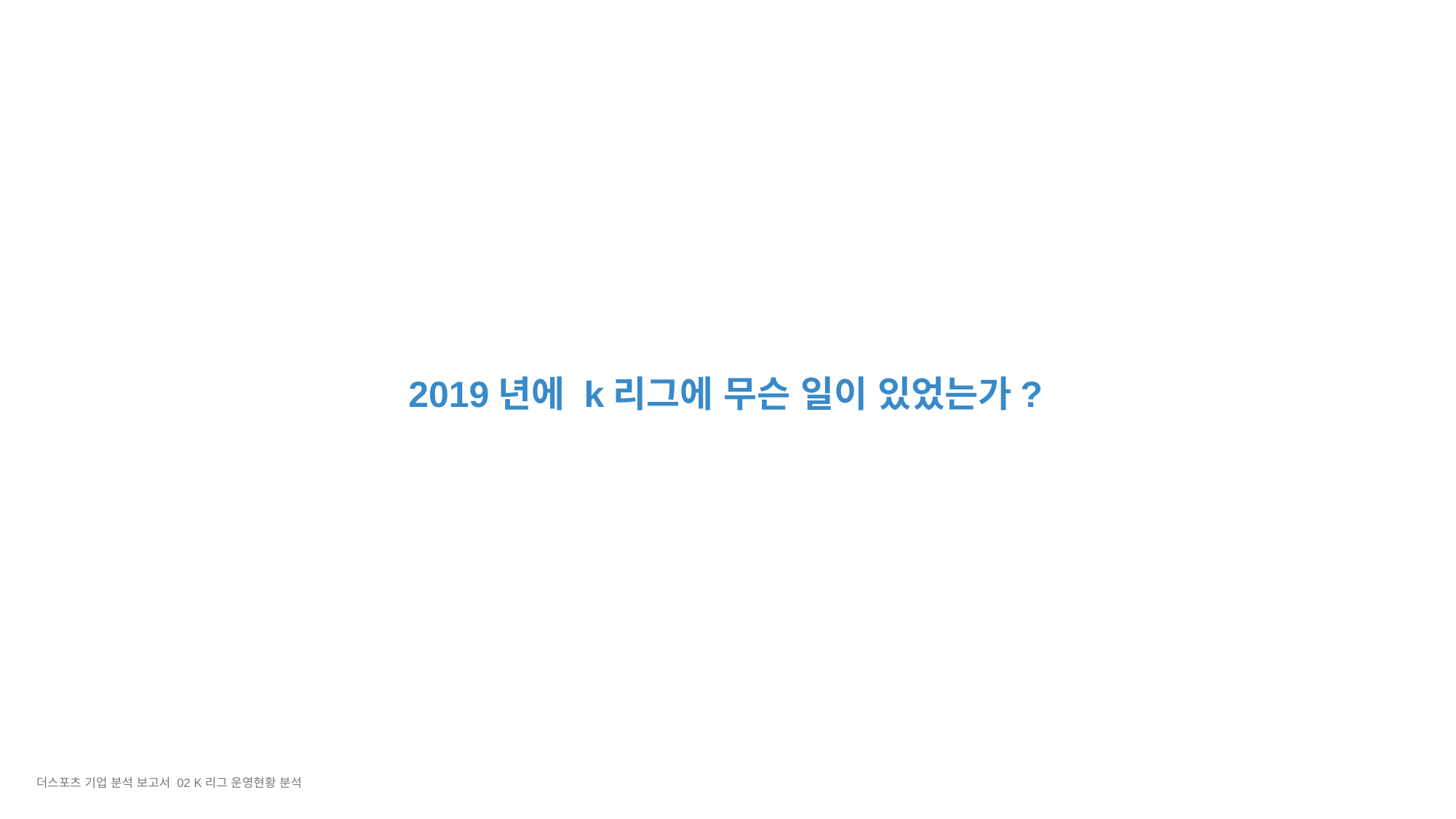

2019년에 k리그에 무슨 일이 있었는가?
더스포츠 기업 분석 보고서 02 K리그 운영현황 분석